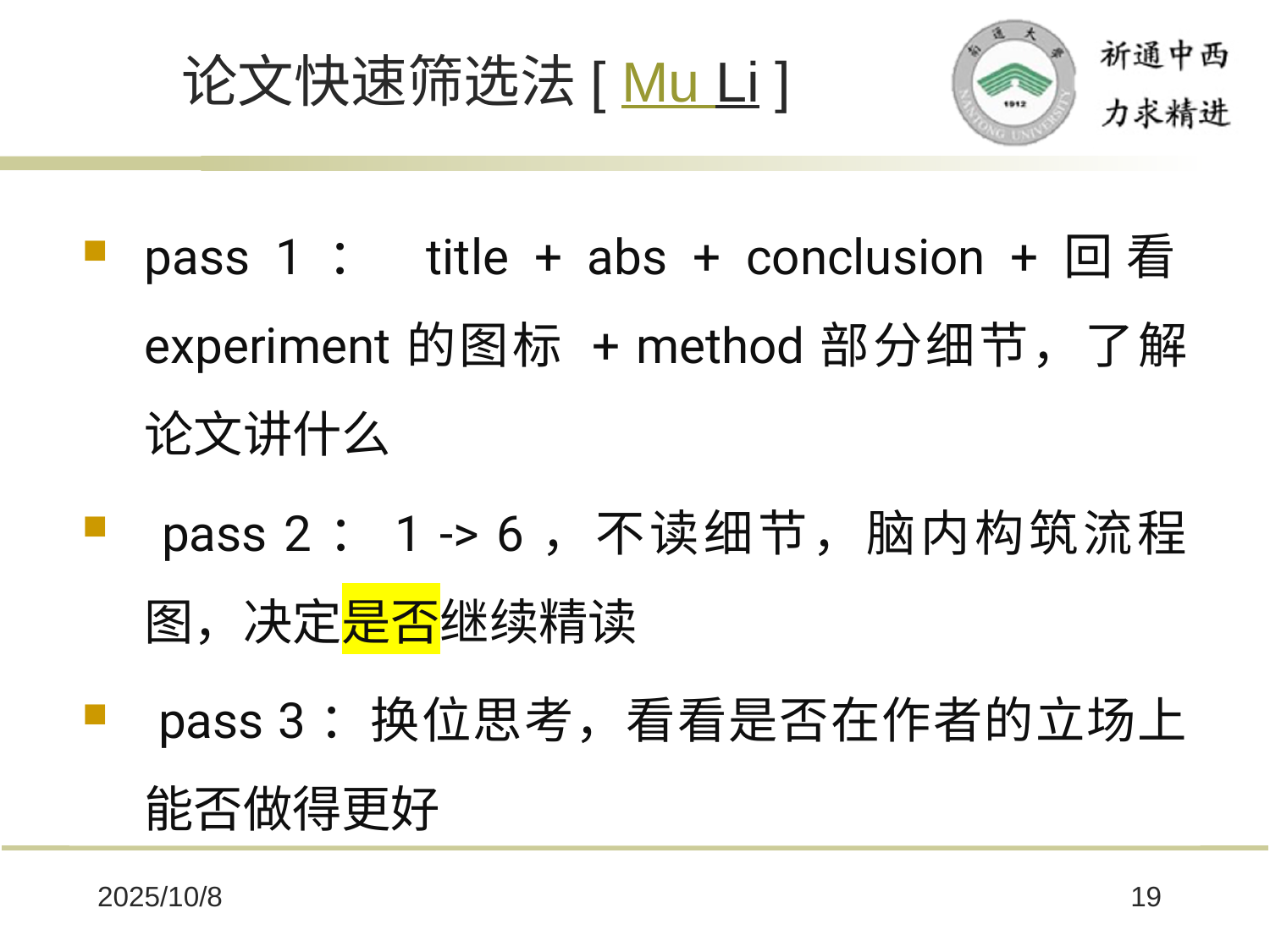

# 论文快速筛选法[ Mu Li ]
pass 1： title + abs + conclusion +回看experiment的图标 + method部分细节，了解论文讲什么
 pass 2：1 -> 6，不读细节，脑内构筑流程图，决定是否继续精读
 pass 3：换位思考，看看是否在作者的立场上能否做得更好
2025/10/8
19